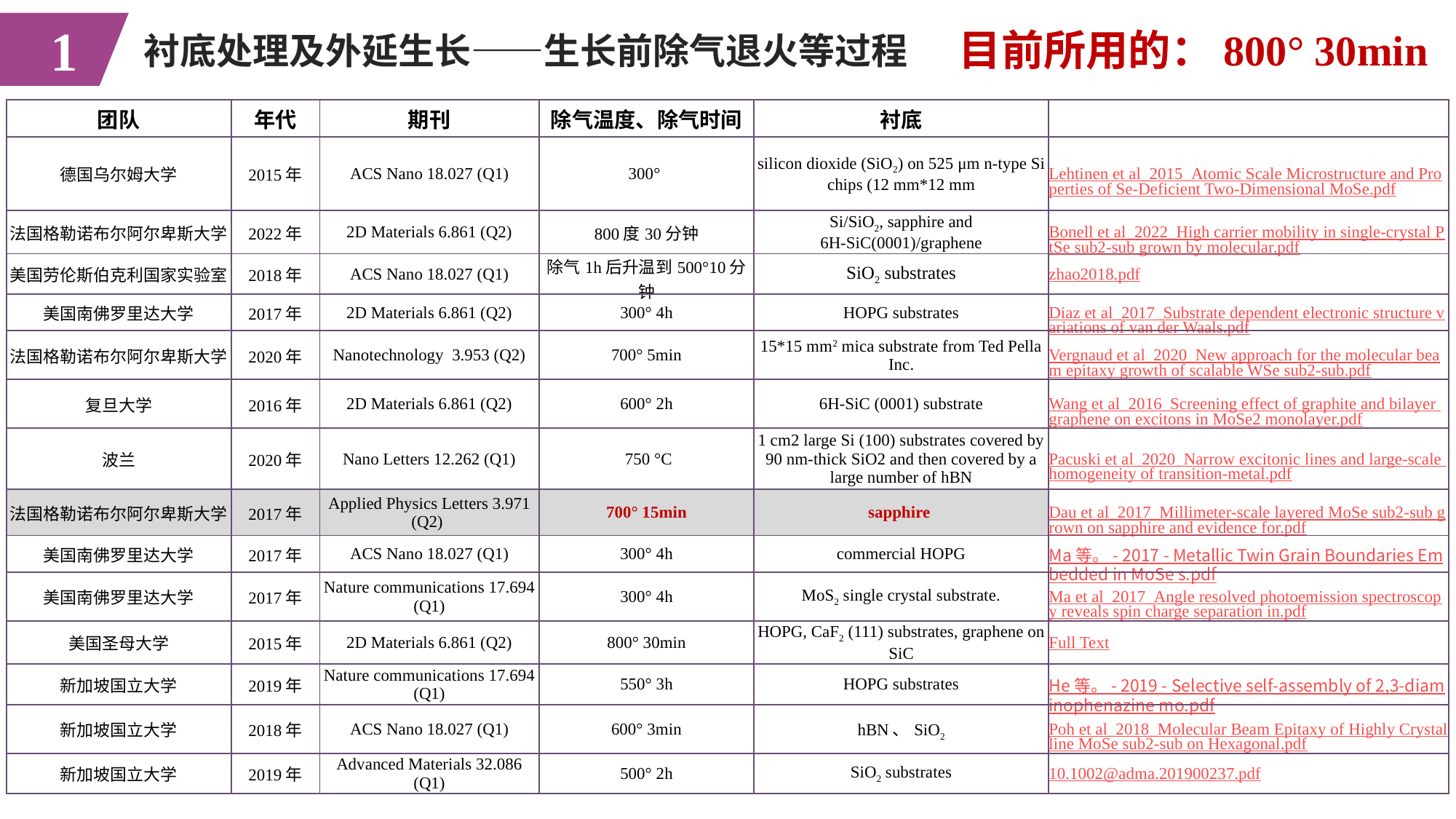

1
目前所用的：800° 30min
衬底处理及外延生长——生长前除气退火等过程

| 团队 | 年代 | 期刊 | 除气温度、除气时间 | 衬底 |  |
| --- | --- | --- | --- | --- | --- |
| 德国乌尔姆大学 | 2015年 | ACS Nano 18.027 (Q1) | 300° | silicon dioxide (SiO2) on 525 μm n-type Si chips (12 mm\*12 mm | Lehtinen et al\_2015\_Atomic Scale Microstructure and Properties of Se-Deficient Two-Dimensional MoSe.pdf |
| 法国格勒诺布尔阿尔卑斯大学 | 2022年 | 2D Materials 6.861 (Q2) | 800度30分钟 | Si/SiO2, sapphire and 6H-SiC(0001)/graphene | Bonell et al\_2022\_High carrier mobility in single-crystal PtSe sub2-sub grown by molecular.pdf |
| 美国劳伦斯伯克利国家实验室 | 2018年 | ACS Nano 18.027 (Q1) | 除气1h后升温到500°10分钟 | SiO2 substrates | zhao2018.pdf |
| 美国南佛罗里达大学 | 2017年 | 2D Materials 6.861 (Q2) | 300° 4h | HOPG substrates | Diaz et al\_2017\_Substrate dependent electronic structure variations of van der Waals.pdf |
| 法国格勒诺布尔阿尔卑斯大学 | 2020年 | Nanotechnology 3.953 (Q2) | 700° 5min | 15\*15 mm2 mica substrate from Ted Pella Inc. | Vergnaud et al\_2020\_New approach for the molecular beam epitaxy growth of scalable WSe sub2-sub.pdf |
| 复旦大学 | 2016年 | 2D Materials 6.861 (Q2) | 600° 2h | 6H-SiC (0001) substrate | Wang et al\_2016\_Screening effect of graphite and bilayer graphene on excitons in MoSe2 monolayer.pdf |
| 波兰 | 2020年 | Nano Letters 12.262 (Q1) | 750 °C | 1 cm2 large Si (100) substrates covered by 90 nm-thick SiO2 and then covered by a large number of hBN | Pacuski et al\_2020\_Narrow excitonic lines and large-scale homogeneity of transition-metal.pdf |
| 法国格勒诺布尔阿尔卑斯大学 | 2017年 | Applied Physics Letters 3.971 (Q2) | 700° 15min | sapphire | Dau et al\_2017\_Millimeter-scale layered MoSe sub2-sub grown on sapphire and evidence for.pdf |
| 美国南佛罗里达大学 | 2017年 | ACS Nano 18.027 (Q1) | 300° 4h | commercial HOPG | Ma 等。 - 2017 - Metallic Twin Grain Boundaries Embedded in MoSe s.pdf |
| 美国南佛罗里达大学 | 2017年 | Nature communications 17.694 (Q1) | 300° 4h | MoS2 single crystal substrate. | Ma et al\_2017\_Angle resolved photoemission spectroscopy reveals spin charge separation in.pdf |
| 美国圣母大学 | 2015年 | 2D Materials 6.861 (Q2) | 800° 30min | HOPG, CaF2 (111) substrates, graphene on SiC | Full Text |
| 新加坡国立大学 | 2019年 | Nature communications 17.694 (Q1) | 550° 3h | HOPG substrates | He 等。 - 2019 - Selective self-assembly of 2,3-diaminophenazine mo.pdf |
| 新加坡国立大学 | 2018年 | ACS Nano 18.027 (Q1) | 600° 3min | hBN、SiO2 | Poh et al\_2018\_Molecular Beam Epitaxy of Highly Crystalline MoSe sub2-sub on Hexagonal.pdf |
| 新加坡国立大学 | 2019年 | Advanced Materials 32.086 (Q1) | 500° 2h | SiO2 substrates | 10.1002@adma.201900237.pdf |